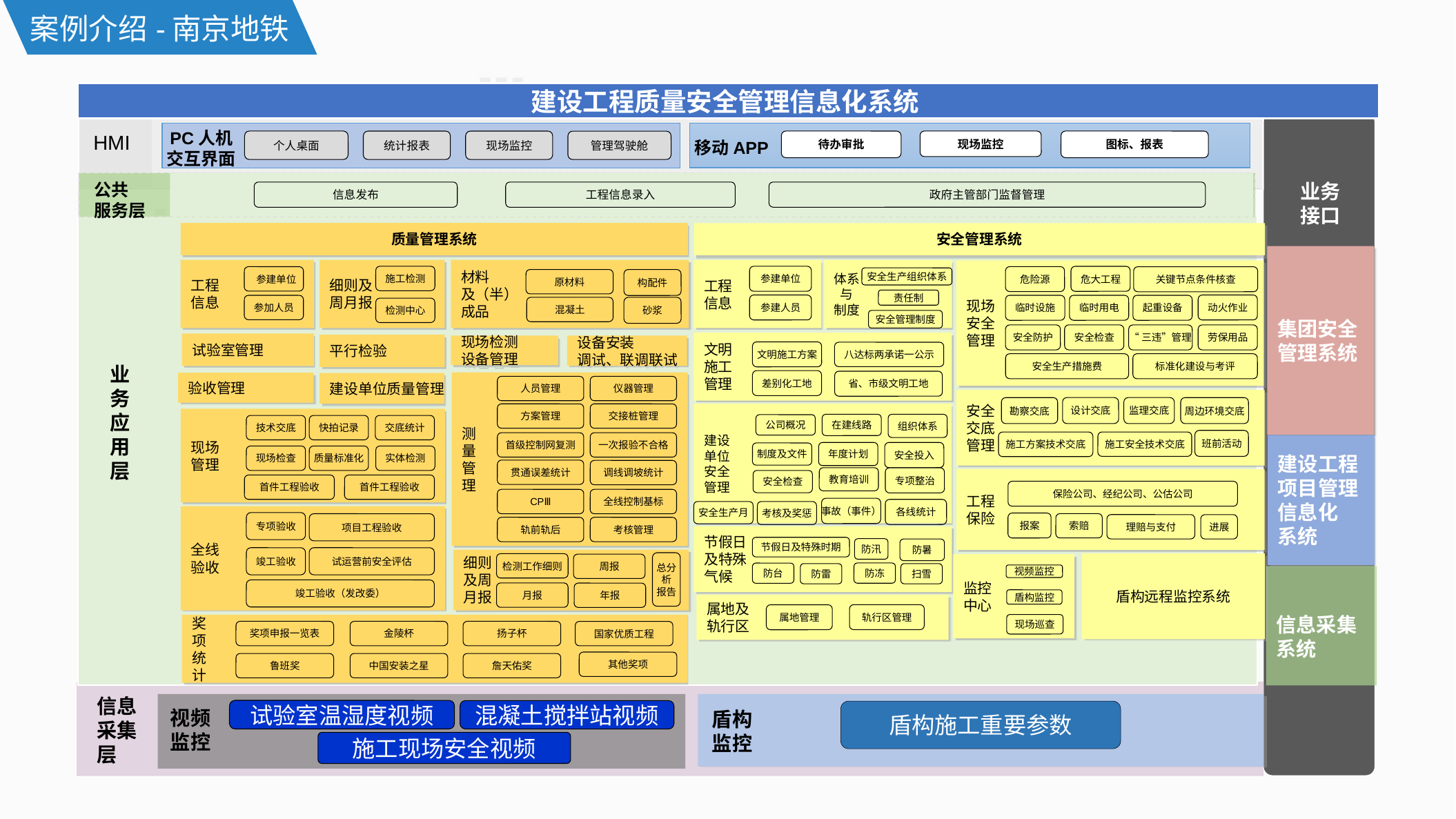

案例介绍-南京地铁
建设工程质量安全管理信息化系统

PC人机
交互界面

HMI
待办审批
现场监控
图标、报表
个人桌面
统计报表
现场监控
管理驾驶舱
移动APP

公共
服务层
信息发布
工程信息录入
政府主管部门监督管理
业务
接口

质量管理系统
安全管理系统
集团安全
管理系统
工程
信息
 参建单位
参加人员
细则及
周月报
施工检测
检测中心
材料
及（半）
成品
工程
信息
参建单位
参建人员
体系
 与
制度
安全生产组织体系
责任制
现场
安全
管理
危大工程
危险源
关键节点条件核查
动火作业
临时设施
临时用电
起重设备
安全防护
安全检查
劳保用品
安全生产措施费
标准化建设与考评
原材料
构配件
混凝土
砂浆
安全管理制度
“三违”管理
文明
施工
管理
文明施工方案
八达标两承诺一公示
差别化工地
试验室管理
平行检验
设备安装
调试、联调联试
现场检测
设备管理
业务应用层
省、市级文明工地
测
量
管
理
人员管理
仪器管理
方案管理
交接桩管理
首级控制网复测
一次报验不合格
贯通误差统计
调线调坡统计
CPⅢ
全线控制基标
轨前轨后
考核管理
验收管理
建设单位质量管理
安全
交底
管理
勘察交底
周边环境交底
施工方案技术交底
施工安全技术交底
设计交底
监理交底
建设
单位
安全
管理
在建线路
组织体系
公司概况
现场
管理
技术交底
快拍记录
交底统计
现场检查
质量标准化
实体检测
首件工程验收
首件工程验收
班前活动
建设工程
项目管理
信息化
系统
年度计划
安全投入
制度及文件
教育培训
专项整治
工程
保险
保险公司、经纪公司、公估公司
报案
索赔
理赔与支付
安全检查
事故（事件）
各线统计
安全生产月
考核及奖惩
全线
验收
专项验收
项目工程验收
竣工验收
试运营前安全评估
竣工验收（发改委）
进展
节假日
及特殊
气候
节假日及特殊时期
防汛
防暑
防台
细则
及周
月报
总分
析
报告
盾构远程监控系统
检测工作细则
监控
中心
周报
防冻
防雷
扫雪
视频监控

信息采集
系统
月报
年报
盾构监控
属地及
轨行区
轨行区管理
属地管理
现场巡查
奖
项
统
计
奖项申报一览表
金陵杯
扬子杯
国家优质工程
其他奖项
鲁班奖
中国安装之星
詹天佑奖

信息采集层

盾构施工重要参数
视频
监控
试验室温湿度视频
混凝土搅拌站视频
盾构
监控
施工现场安全视频